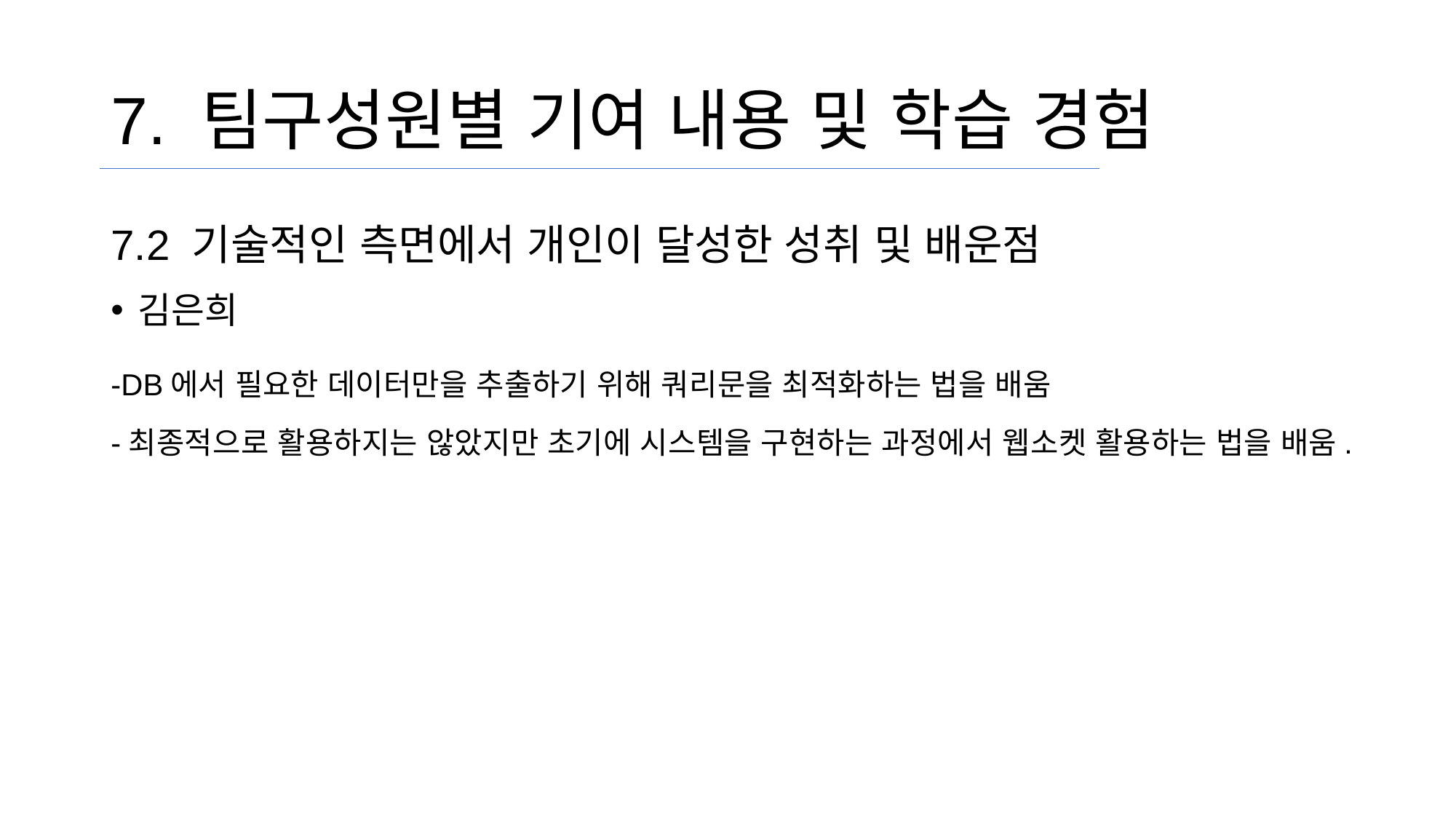

# 7. 팀구성원별 기여 내용 및 학습 경험
7.2 기술적인 측면에서 개인이 달성한 성취 및 배운점
김은희
-DB에서 필요한 데이터만을 추출하기 위해 쿼리문을 최적화하는 법을 배움
-최종적으로 활용하지는 않았지만 초기에 시스템을 구현하는 과정에서 웹소켓 활용하는 법을 배움.